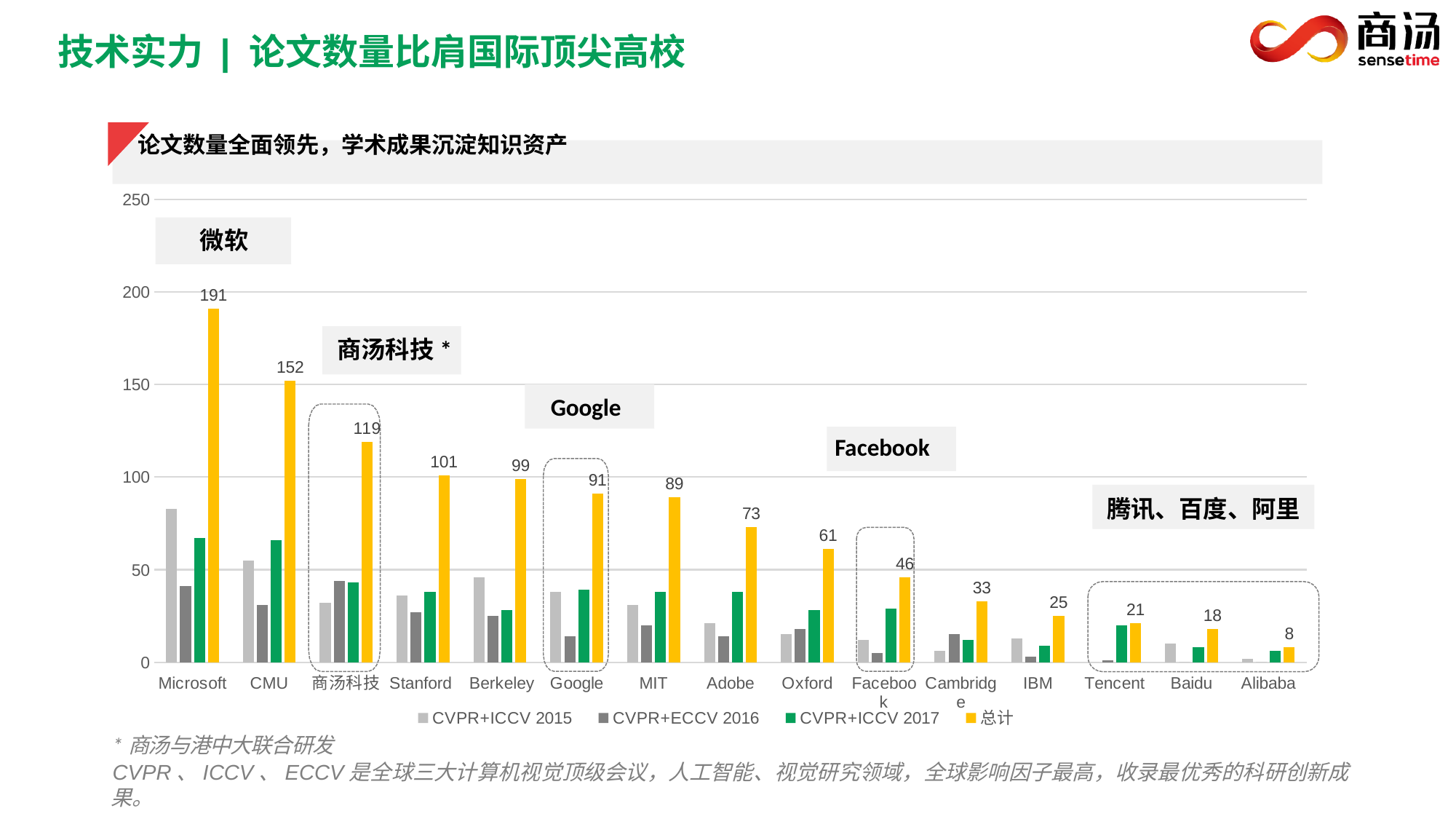

技术实力 | 论文数量比肩国际顶尖高校

论文数量全面领先，学术成果沉淀知识资产

### Chart

| Category | CVPR+ICCV 2015 | CVPR+ECCV 2016 | CVPR+ICCV 2017 | 总计 |
|---|---|---|---|---|
| Microsoft | 83.0 | 41.0 | 67.0 | 191.0 |
| CMU | 55.0 | 31.0 | 66.0 | 152.0 |
| 商汤科技 | 32.0 | 44.0 | 43.0 | 119.0 |
| Stanford  | 36.0 | 27.0 | 38.0 | 101.0 |
|  Berkeley | 46.0 | 25.0 | 28.0 | 99.0 |
| Google | 38.0 | 14.0 | 39.0 | 91.0 |
| MIT | 31.0 | 20.0 | 38.0 | 89.0 |
| Adobe | 21.0 | 14.0 | 38.0 | 73.0 |
| Oxford | 15.0 | 18.0 | 28.0 | 61.0 |
| Facebook | 12.0 | 5.0 | 29.0 | 46.0 |
| Cambridge | 6.0 | 15.0 | 12.0 | 33.0 |
| IBM | 13.0 | 3.0 | 9.0 | 25.0 |
| Tencent | 0.0 | 1.0 | 20.0 | 21.0 |
| Baidu | 10.0 | 0.0 | 8.0 | 18.0 |
| Alibaba | 2.0 | 0.0 | 6.0 | 8.0 |
商汤科技*

Google

Facebook

腾讯、百度、阿里

微软
*商汤与港中大联合研发
CVPR、ICCV、ECCV是全球三大计算机视觉顶级会议，人工智能、视觉研究领域，全球影响因子最高，收录最优秀的科研创新成果。